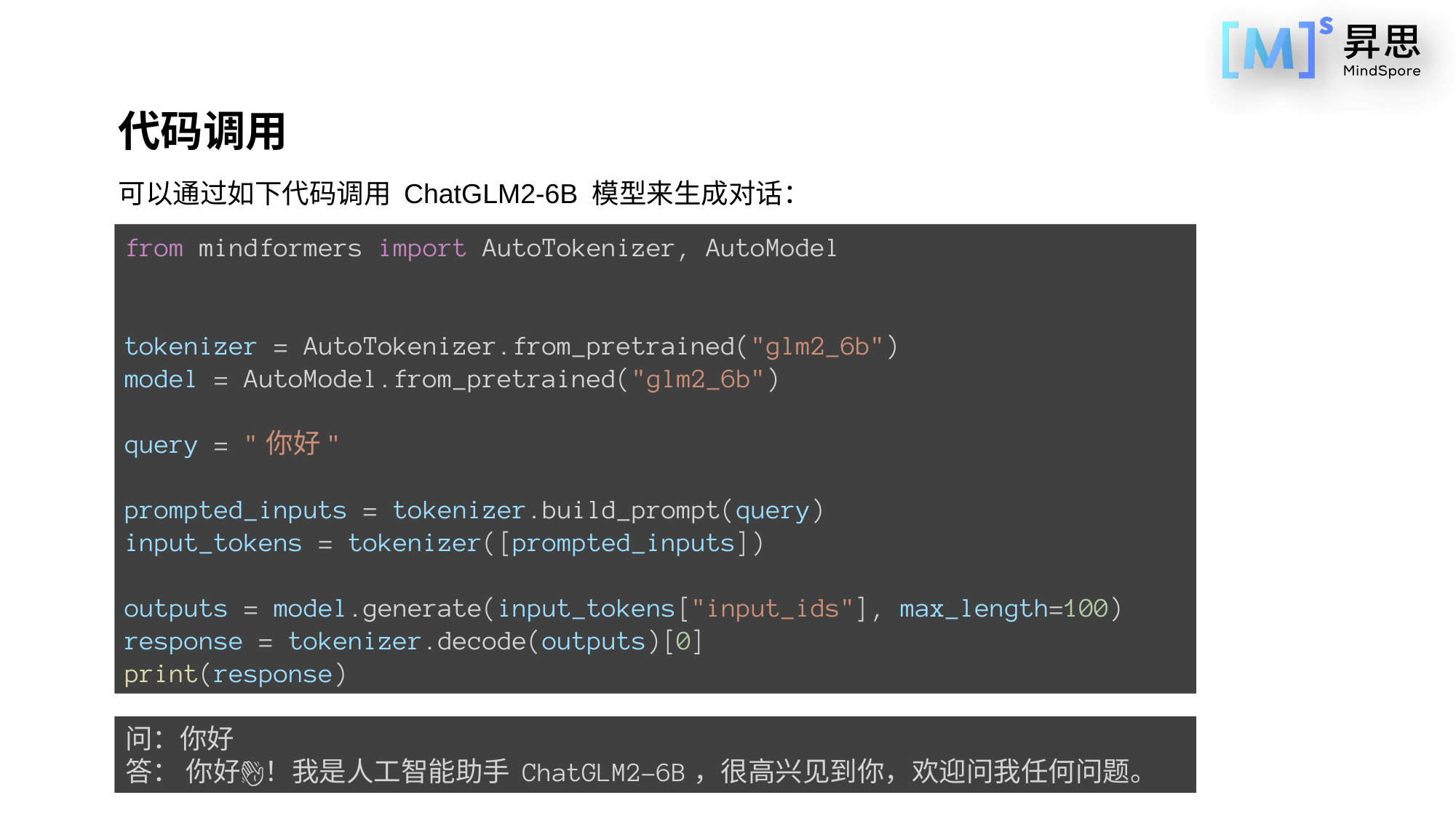

代码调用
可以通过如下代码调用 ChatGLM2-6B 模型来生成对话：
from mindformers import AutoTokenizer, AutoModel
tokenizer = AutoTokenizer.from_pretrained("glm2_6b")
model = AutoModel.from_pretrained("glm2_6b")
query = "你好"
prompted_inputs = tokenizer.build_prompt(query)
input_tokens = tokenizer([prompted_inputs])
outputs = model.generate(input_tokens["input_ids"], max_length=100)
response = tokenizer.decode(outputs)[0]
print(response)
问：你好
答： 你好👋！我是人工智能助手 ChatGLM2-6B，很高兴见到你，欢迎问我任何问题。